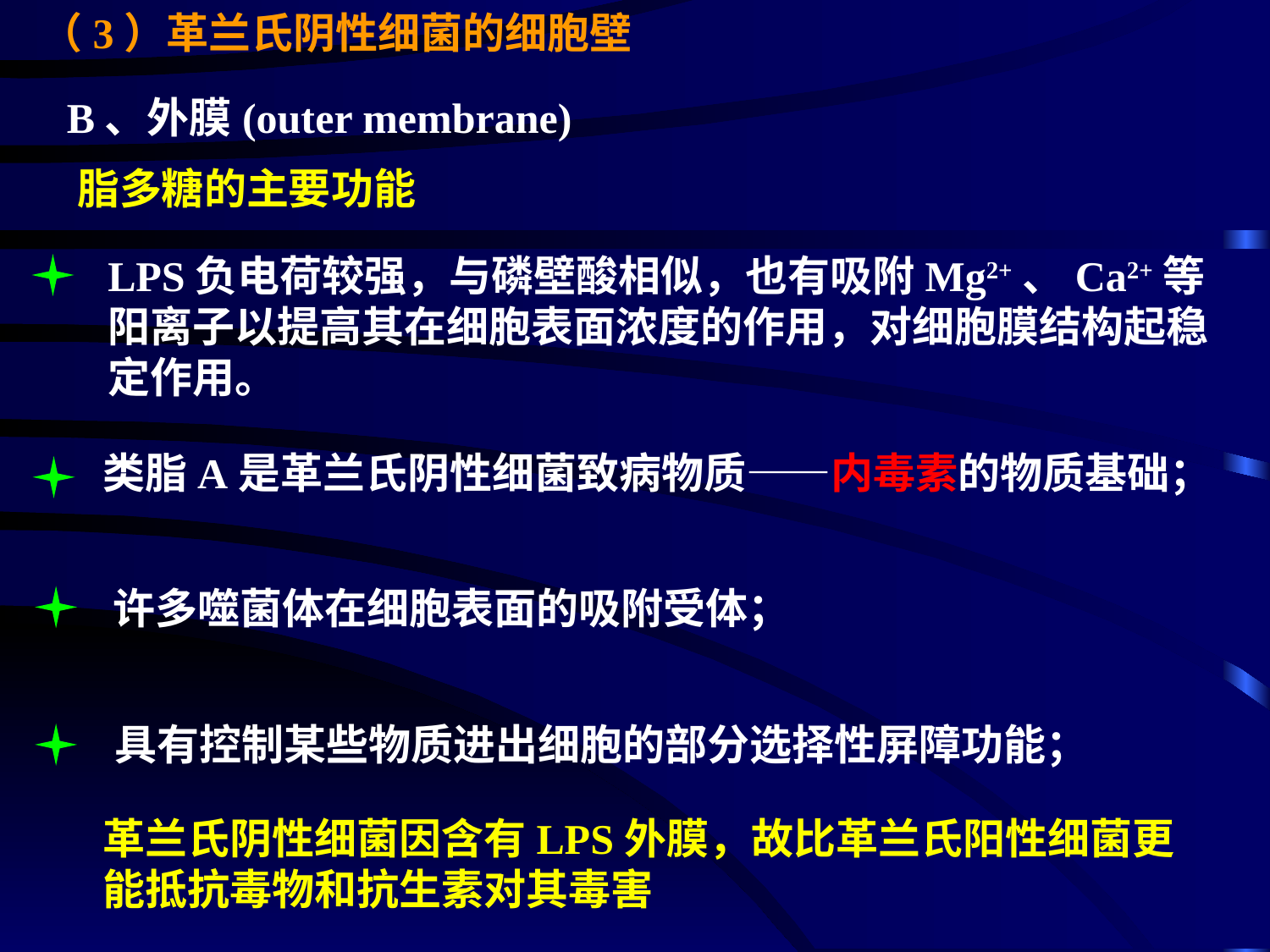

（3）革兰氏阴性细菌的细胞壁
B、外膜(outer membrane)
脂多糖的主要功能
LPS负电荷较强，与磷壁酸相似，也有吸附Mg2+、Ca2+等阳离子以提高其在细胞表面浓度的作用，对细胞膜结构起稳定作用。

类脂A是革兰氏阴性细菌致病物质——内毒素的物质基础；

许多噬菌体在细胞表面的吸附受体；

具有控制某些物质进出细胞的部分选择性屏障功能；

革兰氏阴性细菌因含有LPS外膜，故比革兰氏阳性细菌更能抵抗毒物和抗生素对其毒害